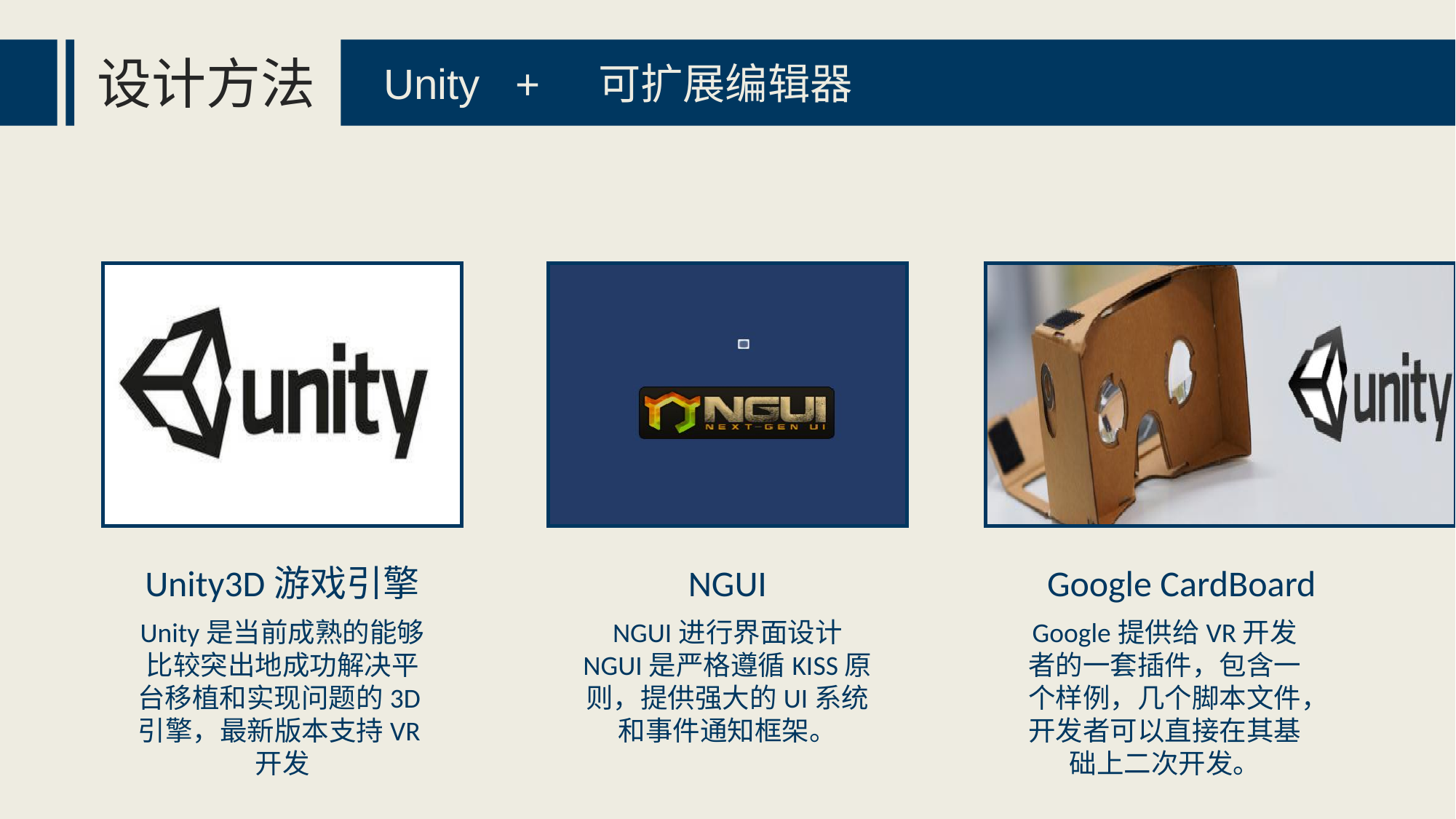

设计方法
Unity   +    可扩展编辑器

NGUI
Unity3D游戏引擎
Google CardBoard
Unity是当前成熟的能够比较突出地成功解决平台移植和实现问题的3D引擎，最新版本支持VR开发
NGUI进行界面设计
NGUI是严格遵循KISS原则，提供强大的UI系统和事件通知框架。
Google提供给VR开发者的一套插件，包含一个样例，几个脚本文件，开发者可以直接在其基础上二次开发。